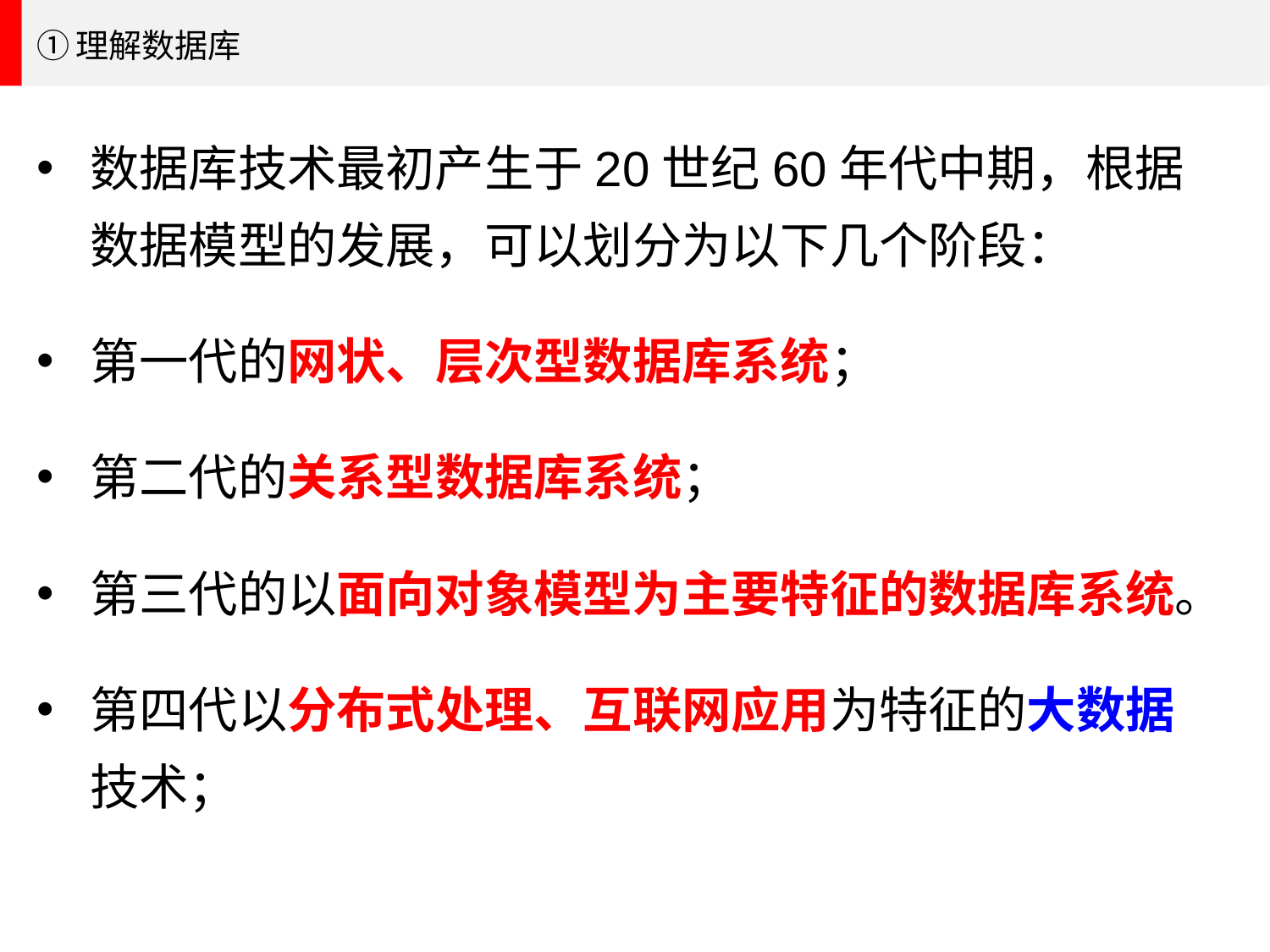

①理解数据库
数据库技术最初产生于20世纪60年代中期，根据数据模型的发展，可以划分为以下几个阶段：
第一代的网状、层次型数据库系统；
第二代的关系型数据库系统；
第三代的以面向对象模型为主要特征的数据库系统。
第四代以分布式处理、互联网应用为特征的大数据技术；